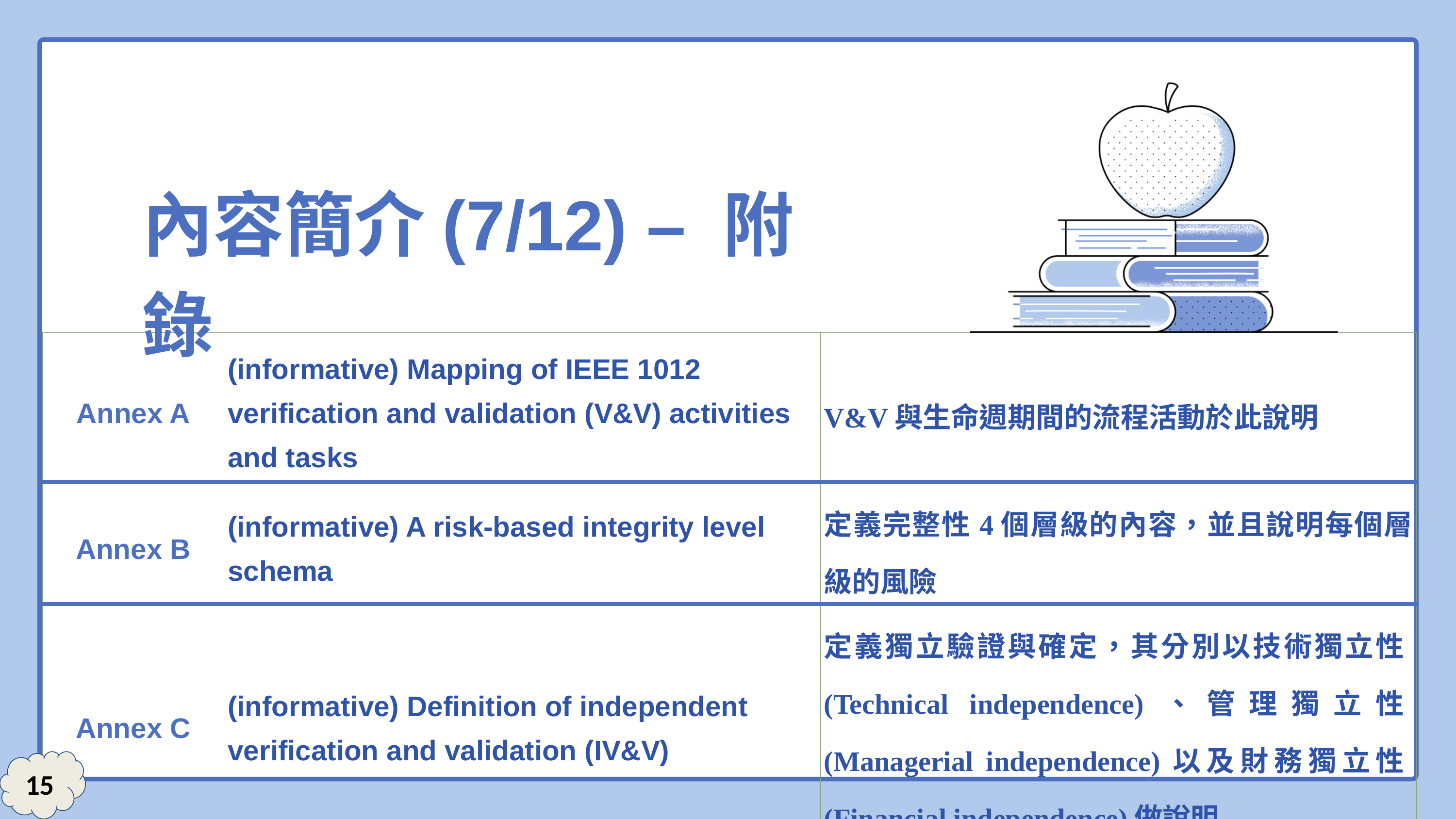

內容簡介(7/12) – 附錄
| Annex A | (informative) Mapping of IEEE 1012 verification and validation (V&V) activities and tasks | V&V與生命週期間的流程活動於此說明 |
| --- | --- | --- |
| Annex B | (informative) A risk-based integrity level schema | 定義完整性4個層級的內容，並且說明每個層級的風險 |
| Annex C | (informative) Definition of independent verification and validation (IV&V) | 定義獨立驗證與確定，其分別以技術獨立性(Technical independence)、管理獨立性(Managerial independence)以及財務獨立性(Financial independence)做說明 |
15